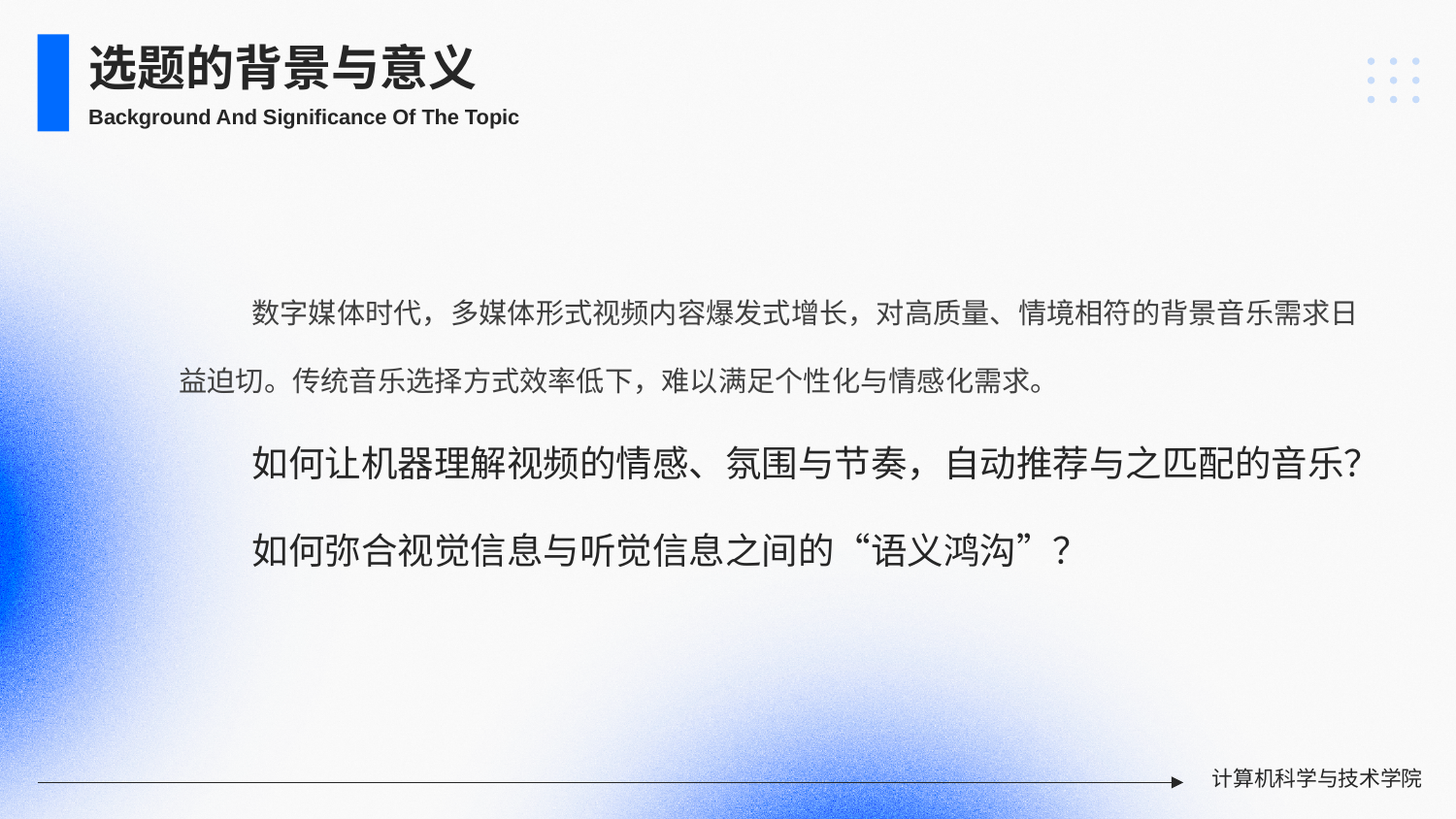

选题的背景与意义

Background And Significance Of The Topic
数字媒体时代，多媒体形式视频内容爆发式增长，对高质量、情境相符的背景音乐需求日益迫切。传统音乐选择方式效率低下，难以满足个性化与情感化需求。
如何让机器理解视频的情感、氛围与节奏，自动推荐与之匹配的音乐？
如何弥合视觉信息与听觉信息之间的“语义鸿沟”？

计算机科学与技术学院